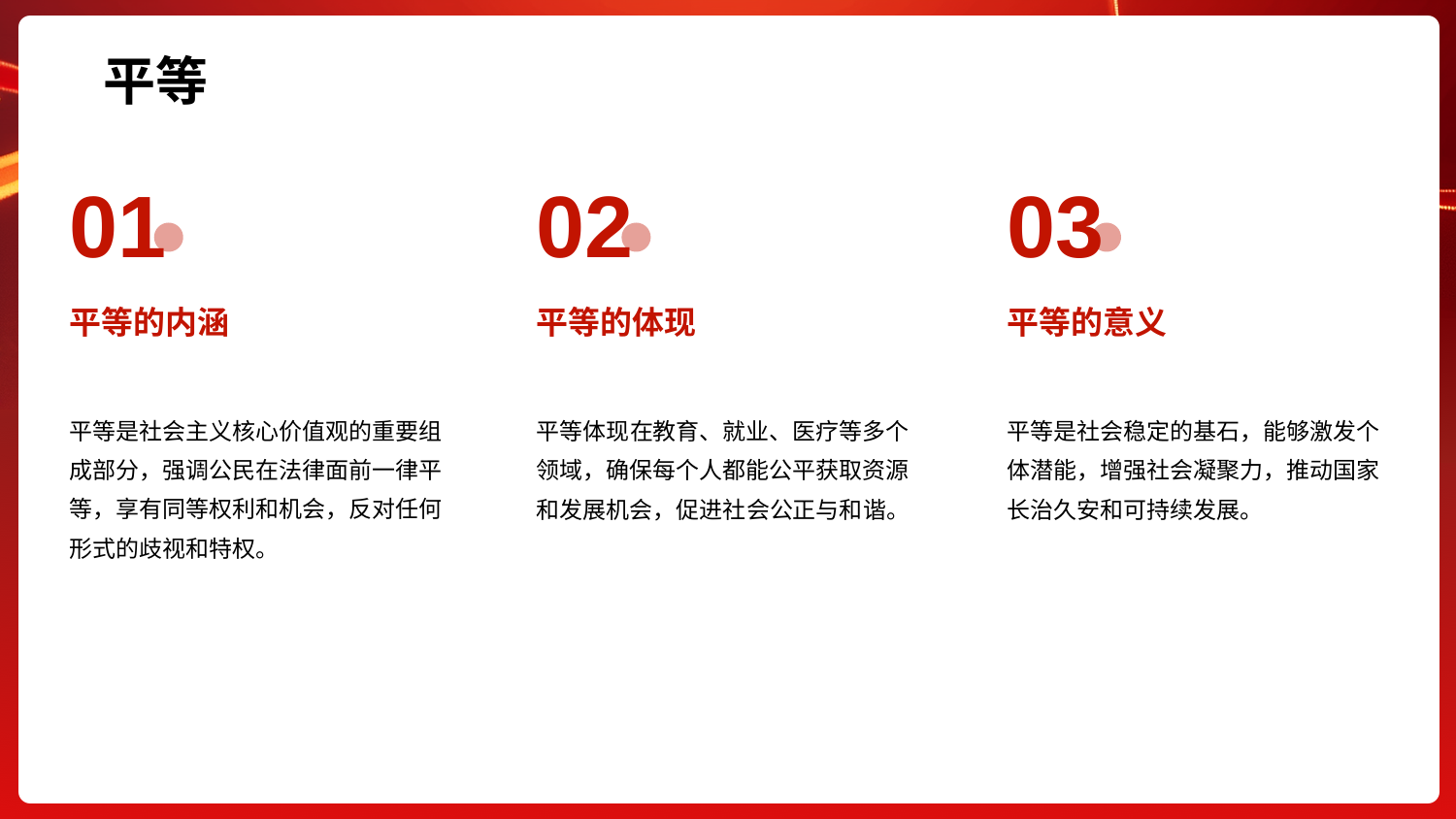

平等
01
02
03

平等的体现
平等的内涵
平等的意义
平等是社会主义核心价值观的重要组成部分，强调公民在法律面前一律平等，享有同等权利和机会，反对任何形式的歧视和特权。
平等体现在教育、就业、医疗等多个领域，确保每个人都能公平获取资源和发展机会，促进社会公正与和谐。
平等是社会稳定的基石，能够激发个体潜能，增强社会凝聚力，推动国家长治久安和可持续发展。